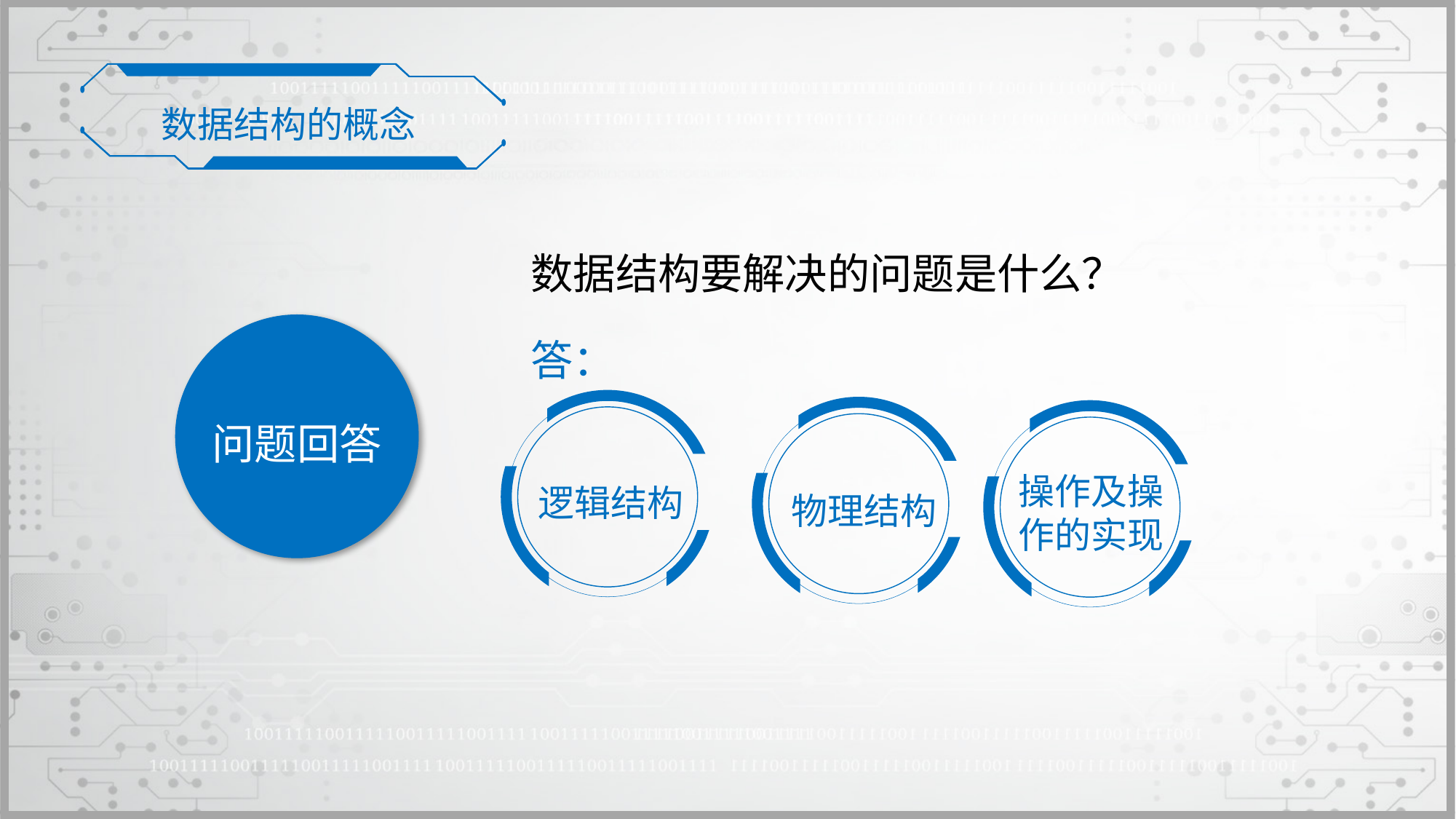

数据结构的概念
数据结构要解决的问题是什么？

问题回答
答：

逻辑结构

 物理结构

操作及操作的实现